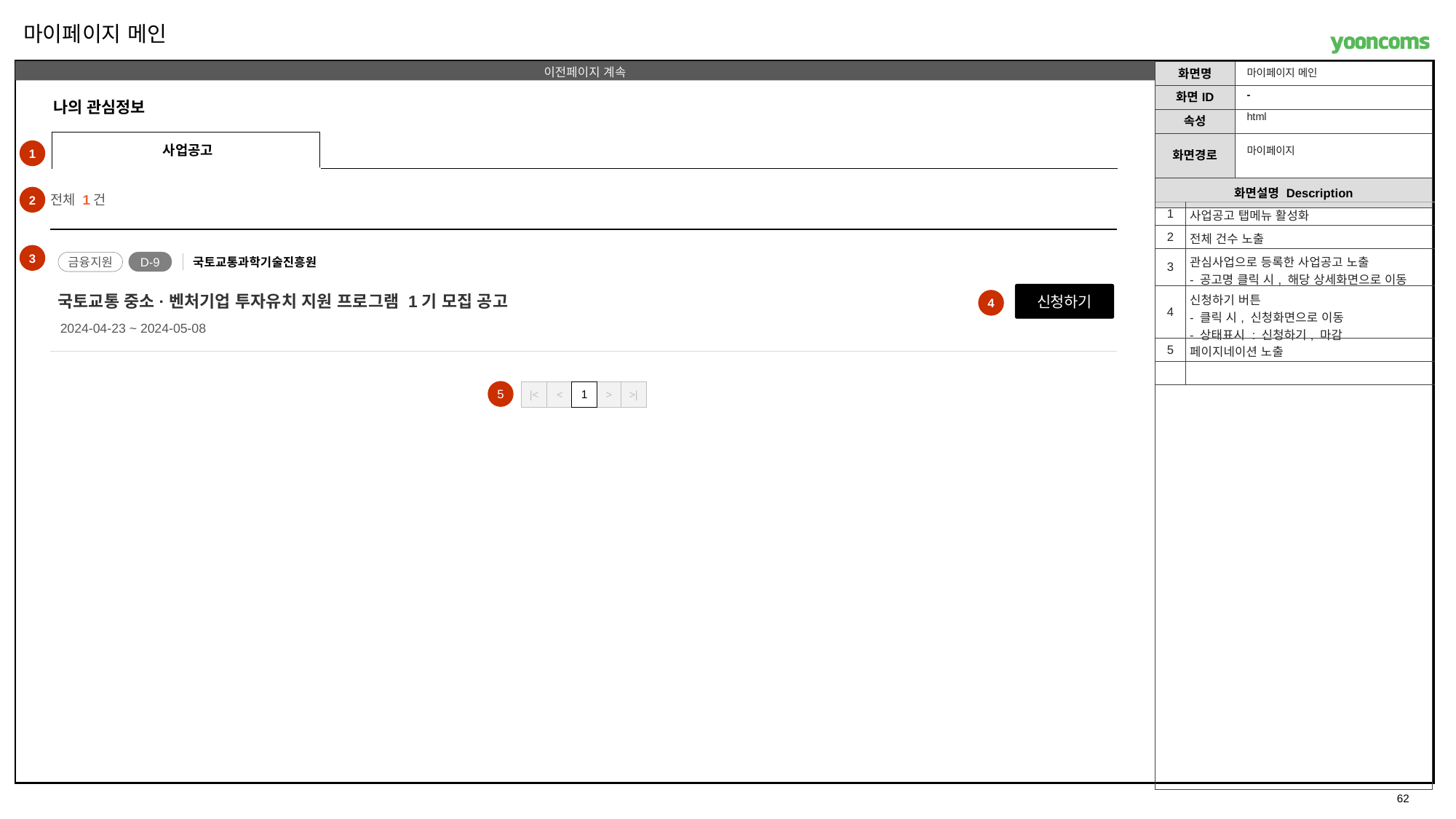

마이페이지 메인
마이페이지 메인
-
나의 관심정보
html
사업공고
마이페이지
1
전체 1건
2
| 1 | 사업공고 탭메뉴 활성화 |
| --- | --- |
| 2 | 전체 건수 노출 |
| 3 | 관심사업으로 등록한 사업공고 노출 - 공고명 클릭 시, 해당 상세화면으로 이동 |
| 4 | 신청하기 버튼 - 클릭 시, 신청화면으로 이동 - 상태표시 : 신청하기, 마감 |
| 5 | 페이지네이션 노출 |
|  |  |
3
국토교통과학기술진흥원
D-9
금융지원
국토교통 중소·벤처기업 투자유치 지원 프로그램 1기 모집 공고

신청하기
4
2024-04-23 ~ 2024-05-08
5
|<
<
1
>
>|